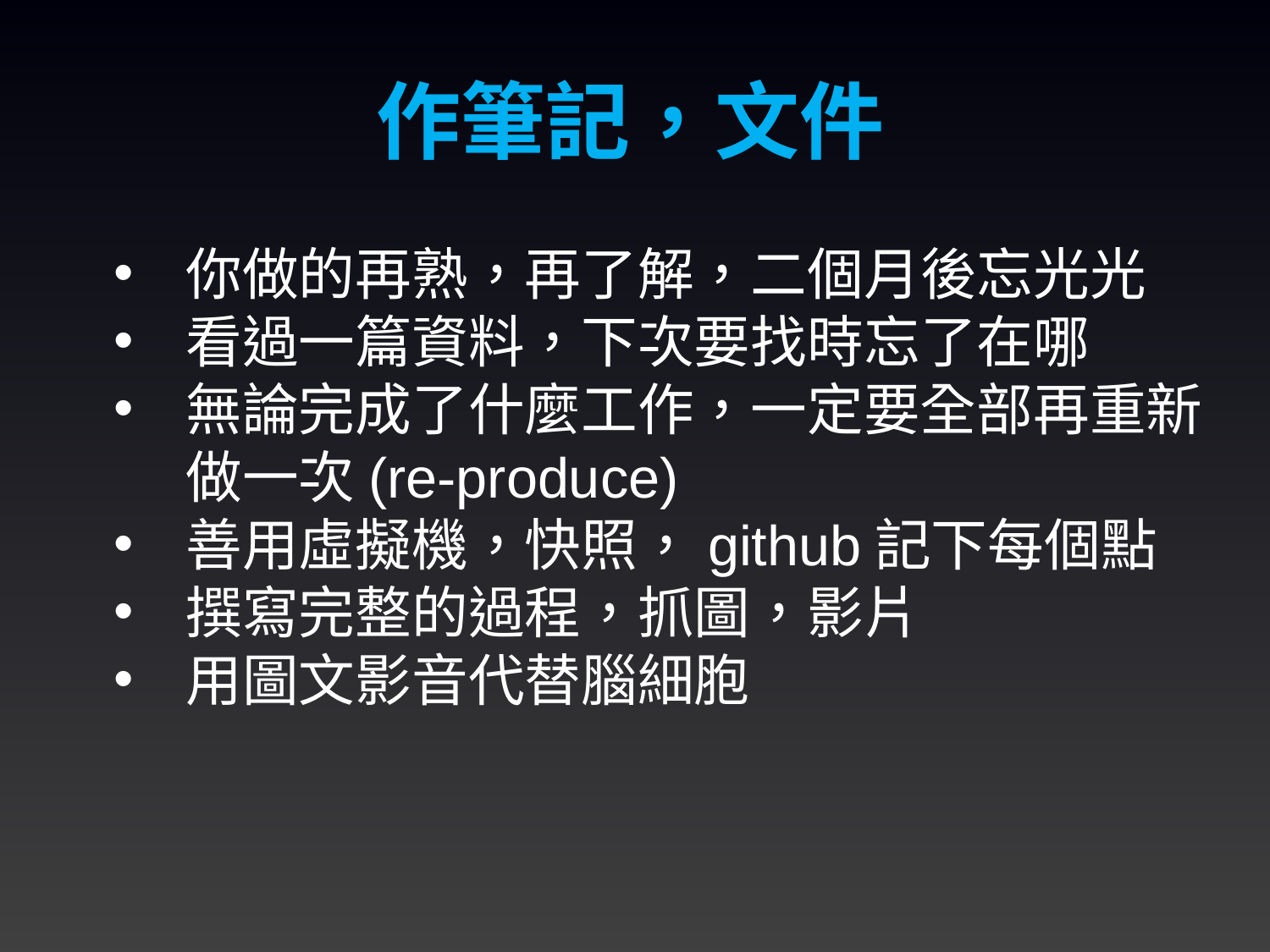

作筆記，文件
你做的再熟，再了解，二個月後忘光光
看過一篇資料，下次要找時忘了在哪
無論完成了什麼工作，一定要全部再重新做一次(re-produce)
善用虛擬機，快照，github記下每個點
撰寫完整的過程，抓圖，影片
用圖文影音代替腦細胞